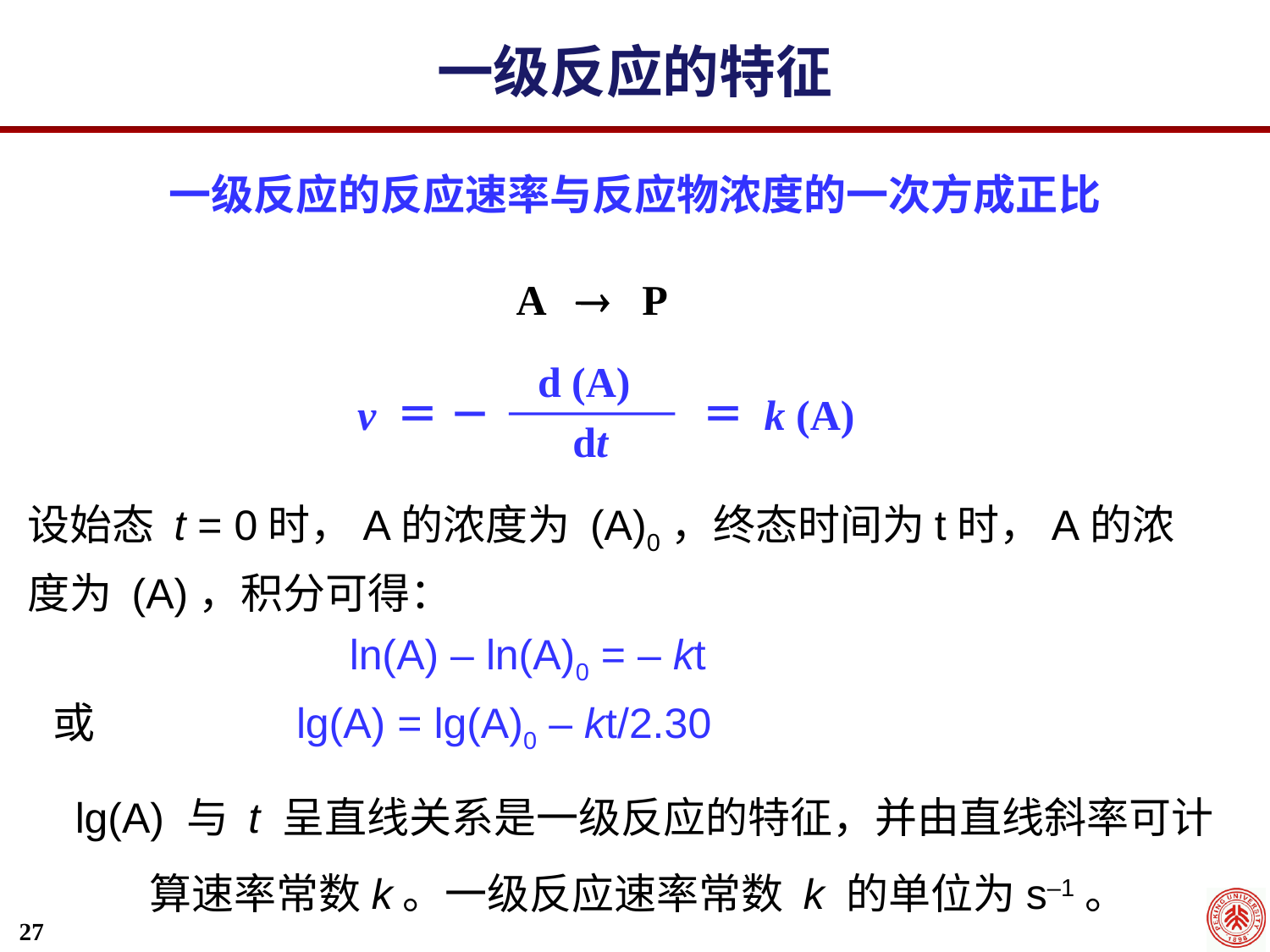

一级反应的特征

一级反应的反应速率与反应物浓度的一次方成正比
A   →   P
d (A)
v ＝ －
   ＝ k (A)
  dt

设始态 t = 0时，A的浓度为 (A)0，终态时间为t时，A的浓度为 (A)，积分可得：
                         ln(A) – ln(A)0 = – kt
或                    lg(A) = lg(A)0 – kt/2.30
 lg(A) 与 t 呈直线关系是一级反应的特征，并由直线斜率可计算速率常数k。一级反应速率常数 k 的单位为s–1。
27